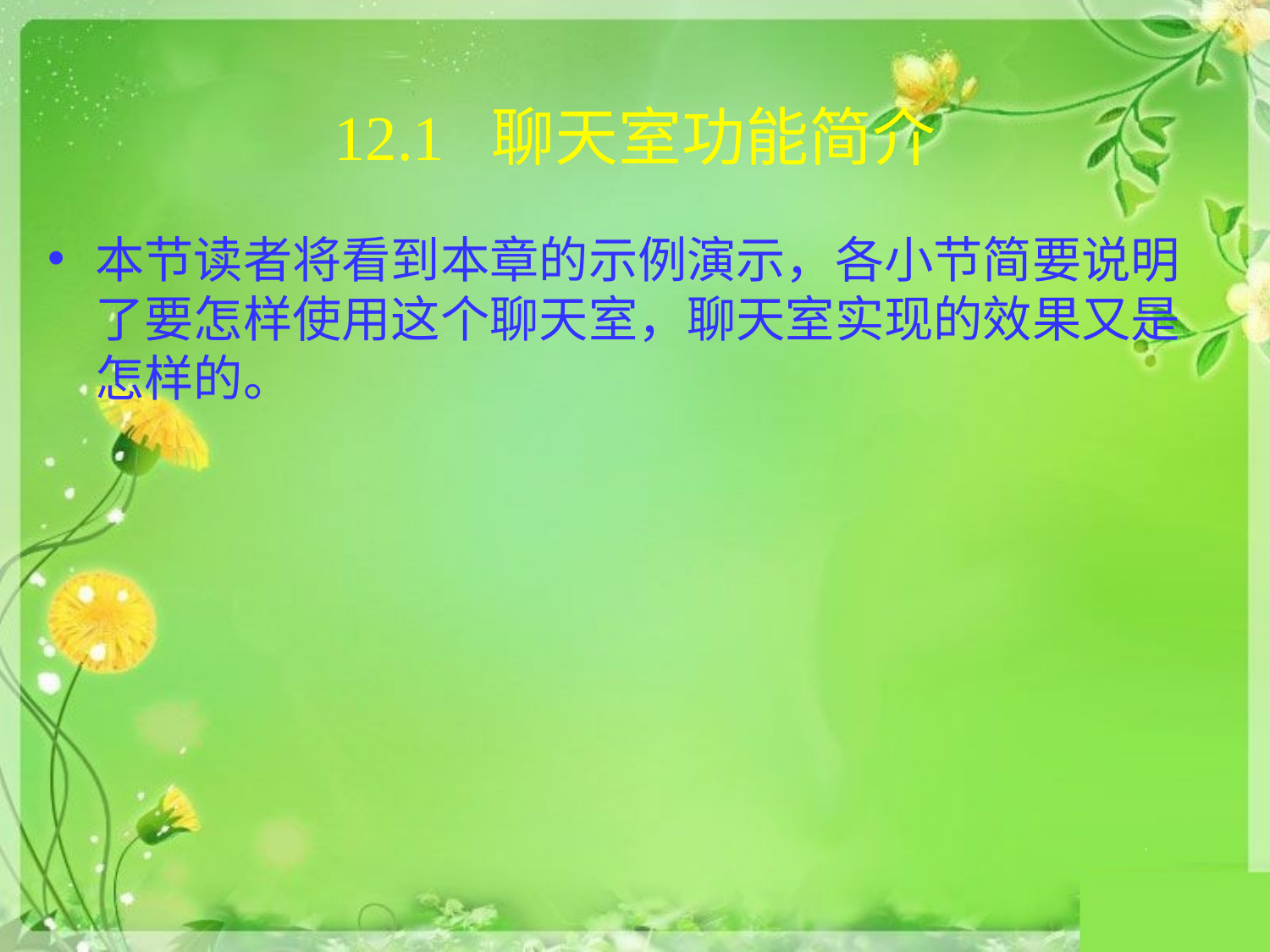

# 12.1  聊天室功能简介
本节读者将看到本章的示例演示，各小节简要说明了要怎样使用这个聊天室，聊天室实现的效果又是怎样的。